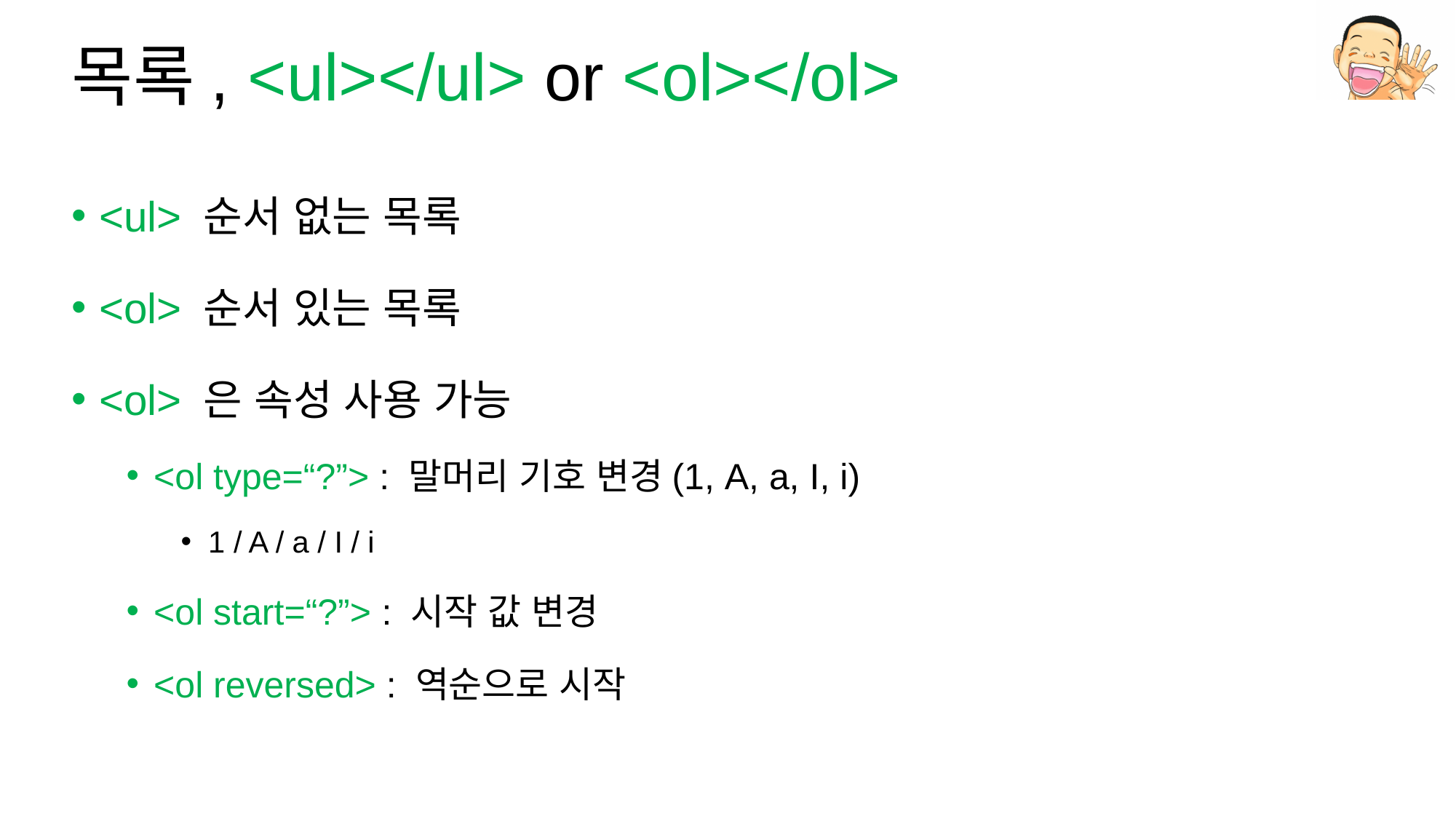

# 목록, <ul></ul> or <ol></ol>
<ul> 순서 없는 목록
<ol> 순서 있는 목록
<ol> 은 속성 사용 가능
<ol type=“?”> : 말머리 기호 변경(1, A, a, I, i)
1 / A / a / I / i
<ol start=“?”> : 시작 값 변경
<ol reversed> : 역순으로 시작